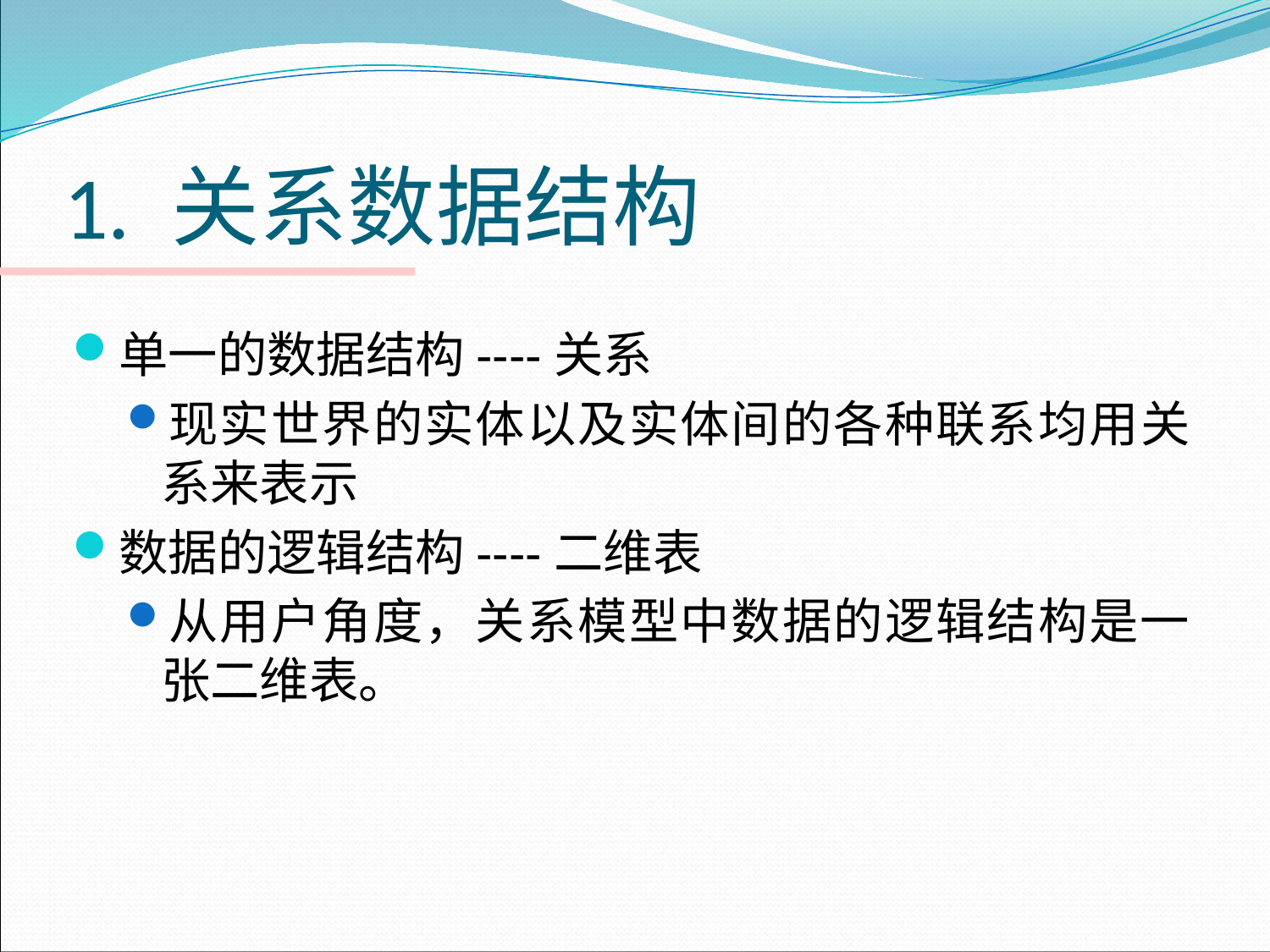

# 1. 关系数据结构
单一的数据结构----关系
现实世界的实体以及实体间的各种联系均用关系来表示
数据的逻辑结构----二维表
从用户角度，关系模型中数据的逻辑结构是一张二维表。

101